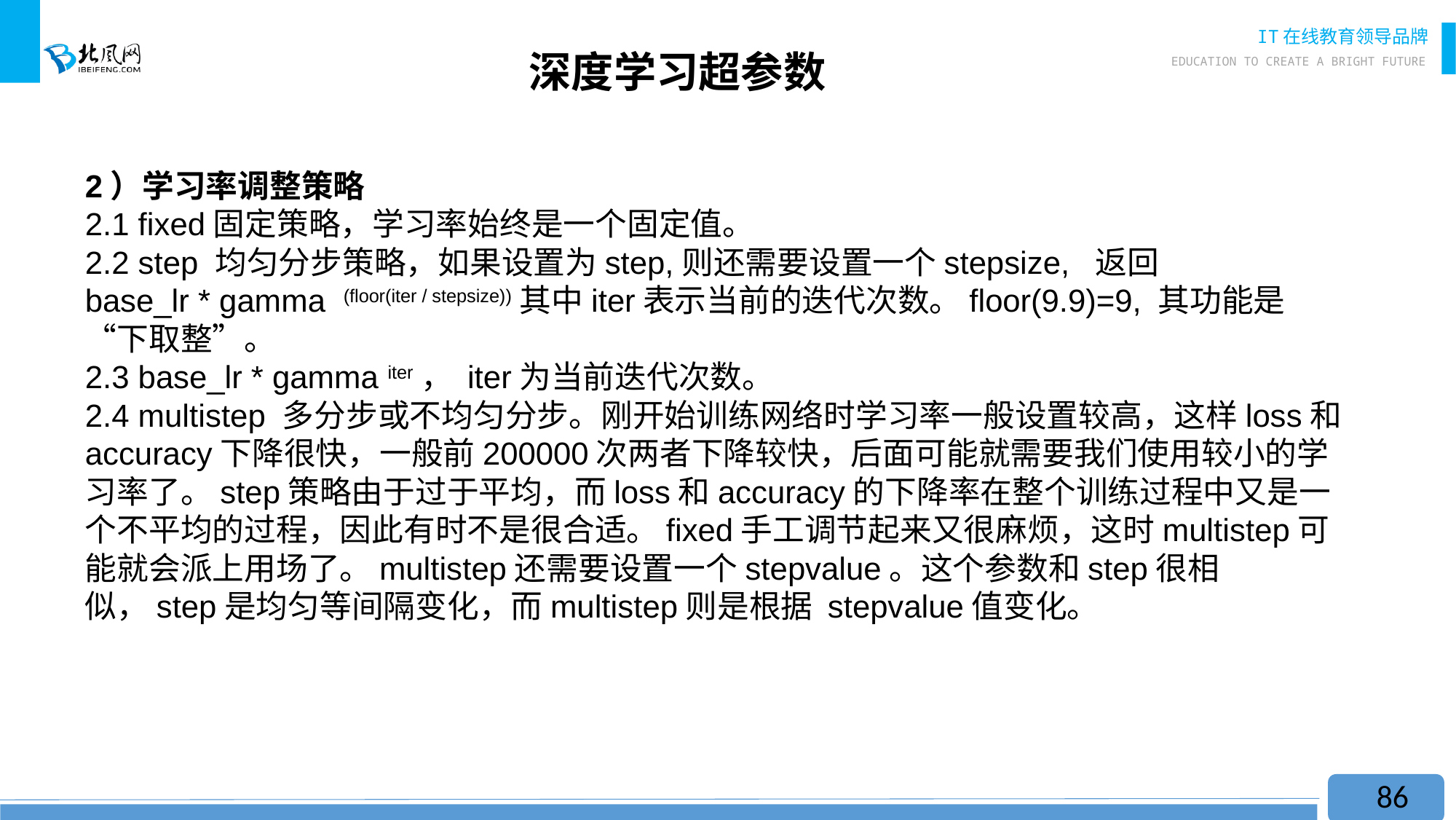

# 深度学习超参数
2）学习率调整策略
2.1 fixed固定策略，学习率始终是一个固定值。
2.2 step 均匀分步策略，如果设置为step,则还需要设置一个stepsize,  返回
base_lr * gamma  (floor(iter / stepsize))其中iter表示当前的迭代次数。floor(9.9)=9, 其功能是“下取整”。
2.3 base_lr * gamma iter， iter为当前迭代次数。
2.4 multistep 多分步或不均匀分步。刚开始训练网络时学习率一般设置较高，这样loss和accuracy下降很快，一般前200000次两者下降较快，后面可能就需要我们使用较小的学习率了。step策略由于过于平均，而loss和accuracy的下降率在整个训练过程中又是一个不平均的过程，因此有时不是很合适。fixed手工调节起来又很麻烦，这时multistep可能就会派上用场了。multistep还需要设置一个stepvalue。这个参数和step很相似，step是均匀等间隔变化，而multistep则是根据 stepvalue值变化。